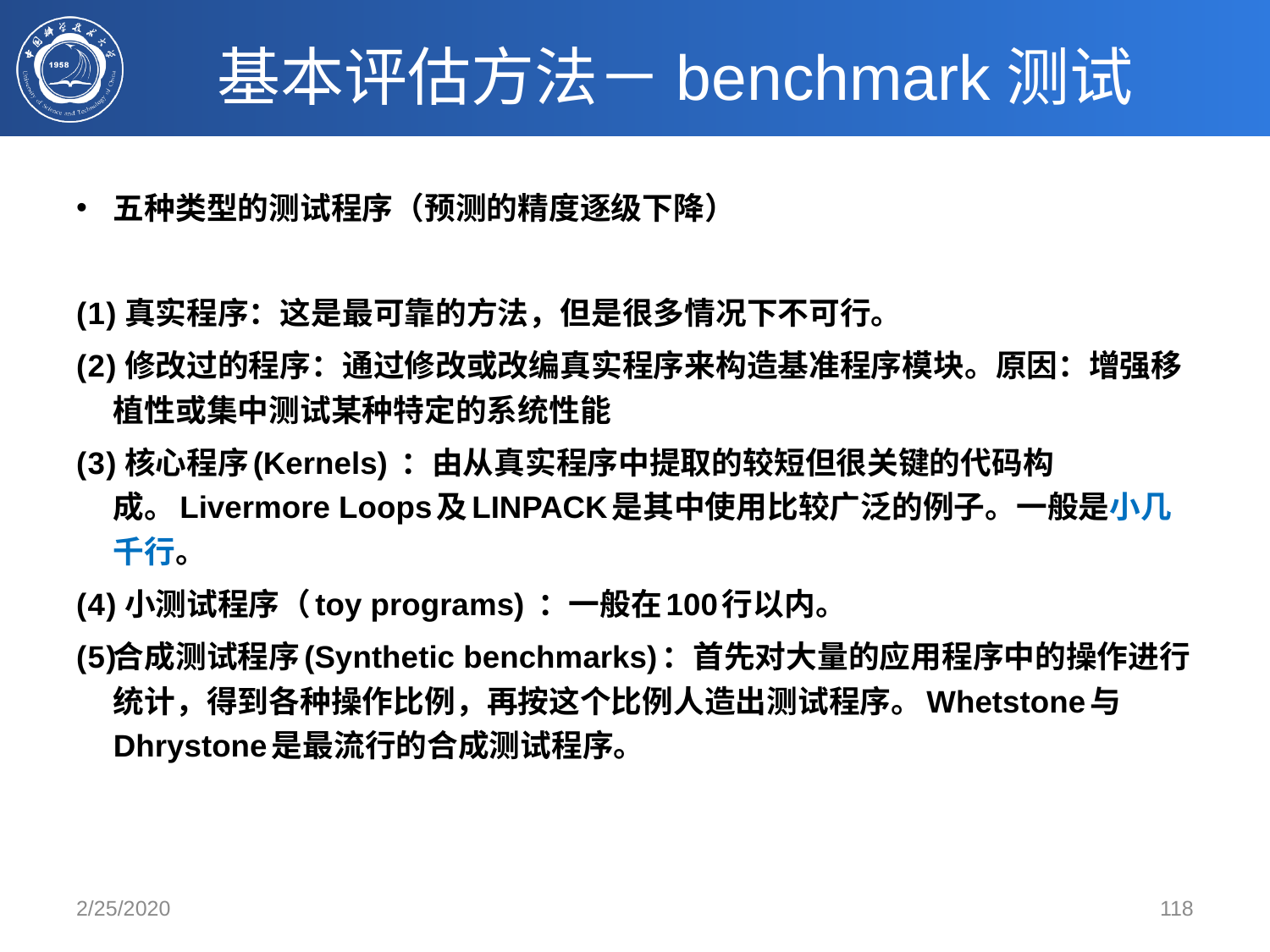

# 基本评估方法－benchmark测试
五种类型的测试程序（预测的精度逐级下降）

 真实程序：这是最可靠的方法，但是很多情况下不可行。
 修改过的程序：通过修改或改编真实程序来构造基准程序模块。原因：增强移植性或集中测试某种特定的系统性能
 核心程序(Kernels) ：由从真实程序中提取的较短但很关键的代码构成。Livermore Loops及LINPACK是其中使用比较广泛的例子。一般是小几千行。
 小测试程序（toy programs) ：一般在100行以内。
合成测试程序(Synthetic benchmarks)：首先对大量的应用程序中的操作进行统计，得到各种操作比例，再按这个比例人造出测试程序。Whetstone与Dhrystone是最流行的合成测试程序。

2/25/2020
118